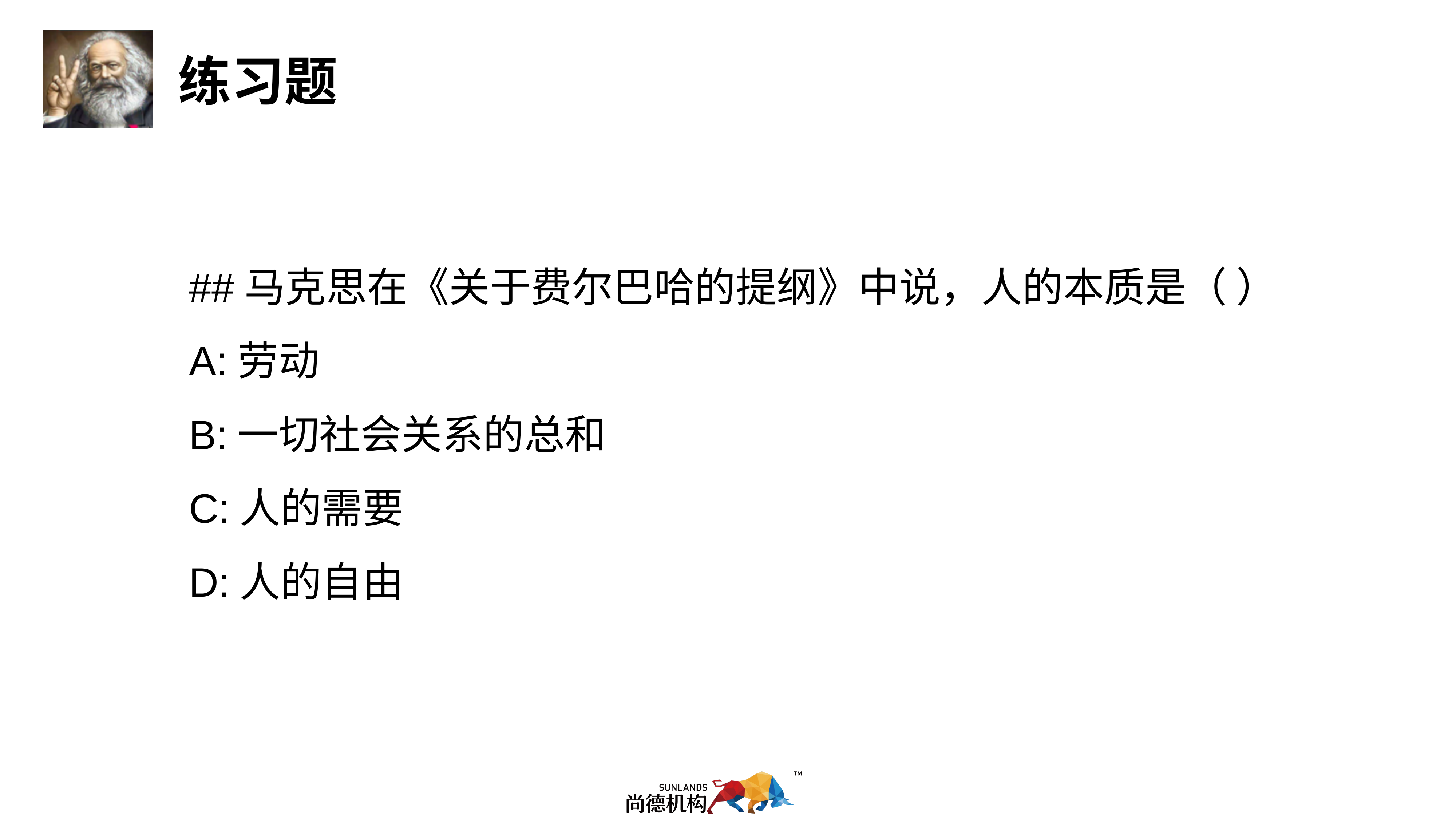

##马克思在《关于费尔巴哈的提纲》中说，人的本质是（ ）
A:劳动
B:一切社会关系的总和
C:人的需要
D:人的自由